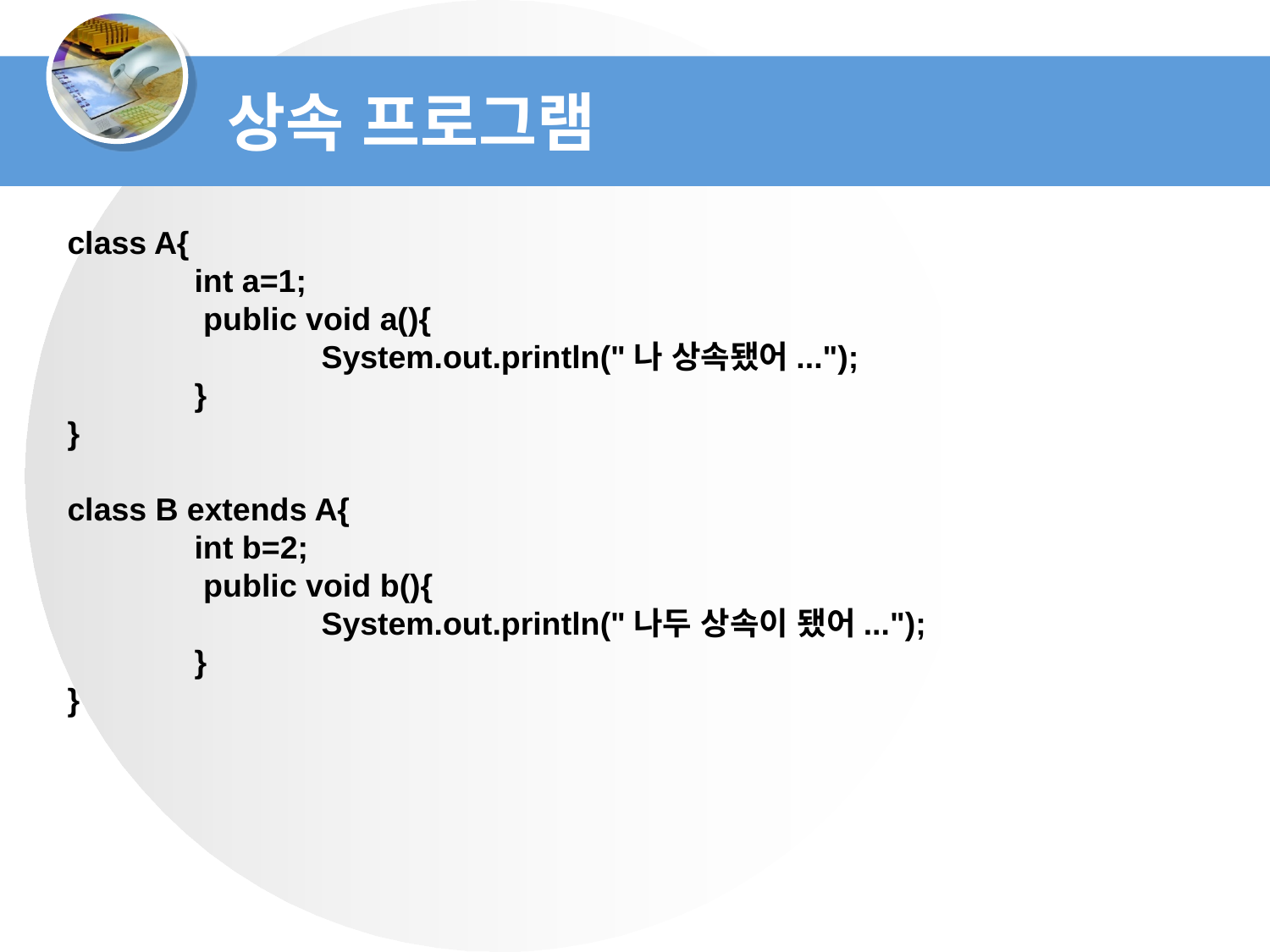

상속 프로그램
class A{
	int a=1;
	 public void a(){
		System.out.println("나 상속됐어...");
	}
}

class B extends A{
	int b=2;
	 public void b(){
		System.out.println("나두 상속이 됐어...");
	}
}